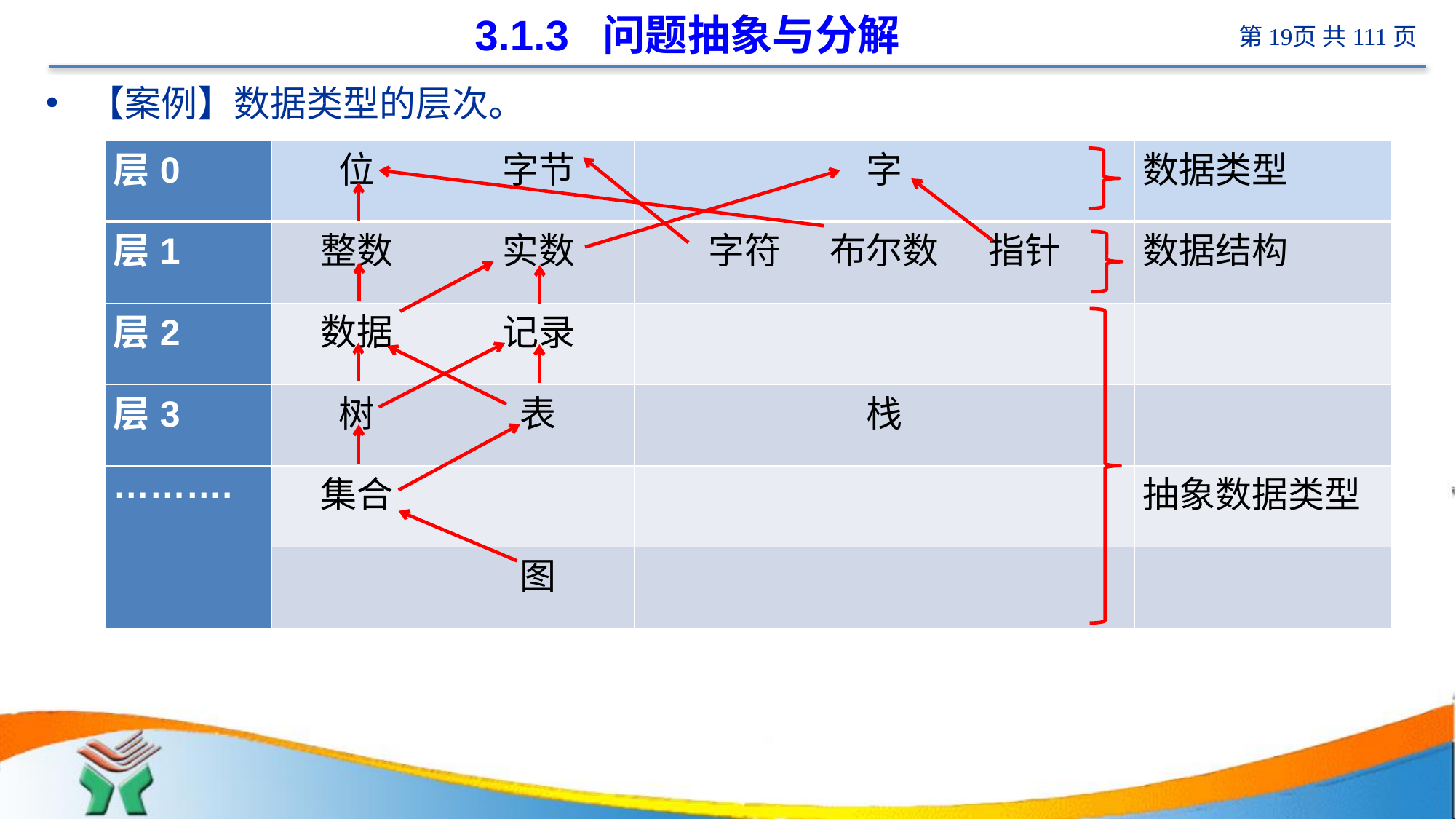

# 3.1.3  问题抽象与分解
【案例】数据类型的层次。
| 层0 | 位 | 字节 | 字 | 数据类型 |
| --- | --- | --- | --- | --- |
| 层1 | 整数 | 实数 | 字符 布尔数 指针 | 数据结构 |
| 层2 | 数据 | 记录 |  |  |
| 层3 | 树 | 表 | 栈 |  |
| ………. | 集合 |  |  | 抽象数据类型 |
|  |  | 图 |  |  |